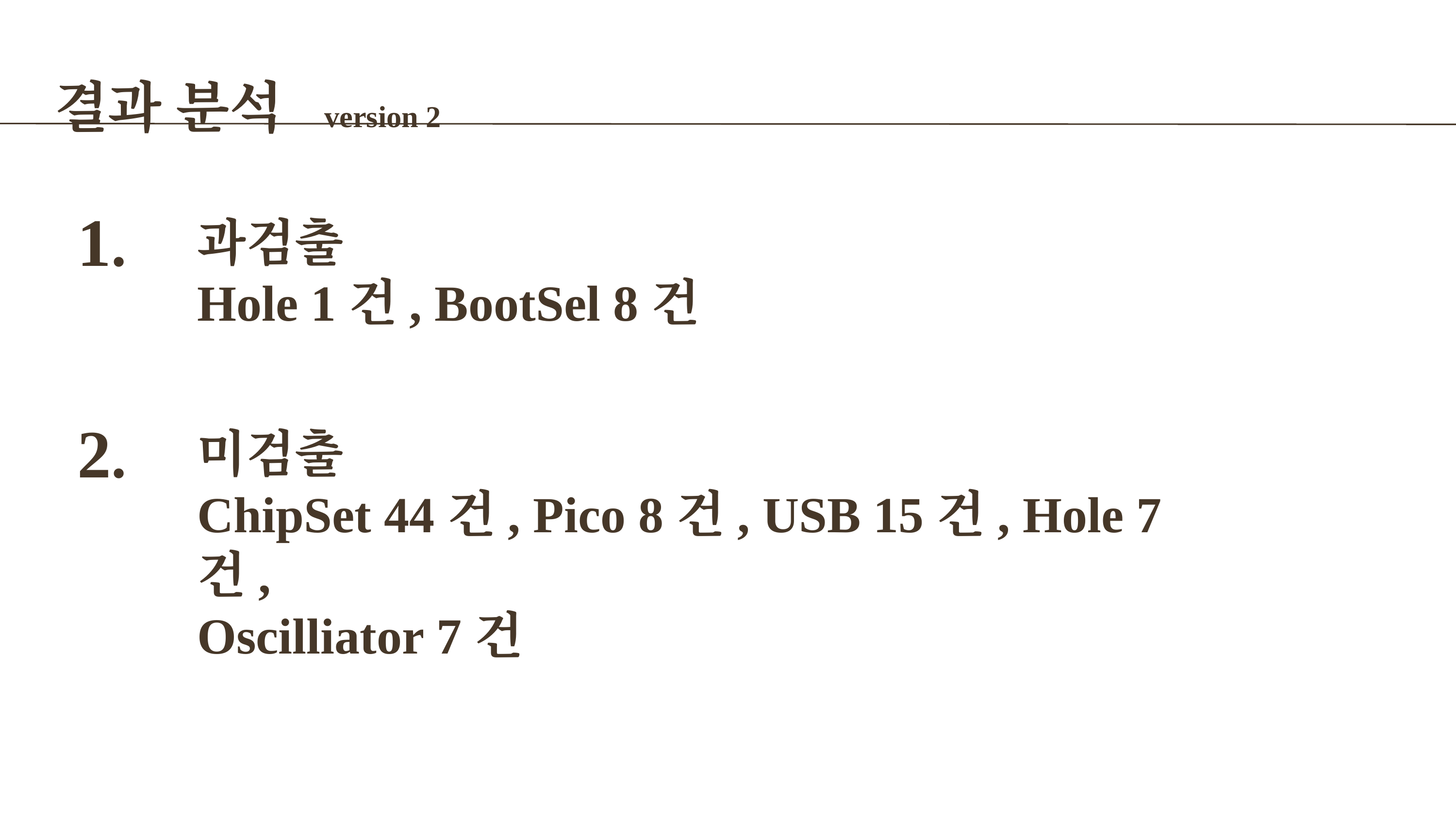

결과 분석  version 2
1.
과검출
Hole 1건, BootSel 8건
2.
미검출
ChipSet 44건, Pico 8건, USB 15건, Hole 7건,
Oscilliator 7건